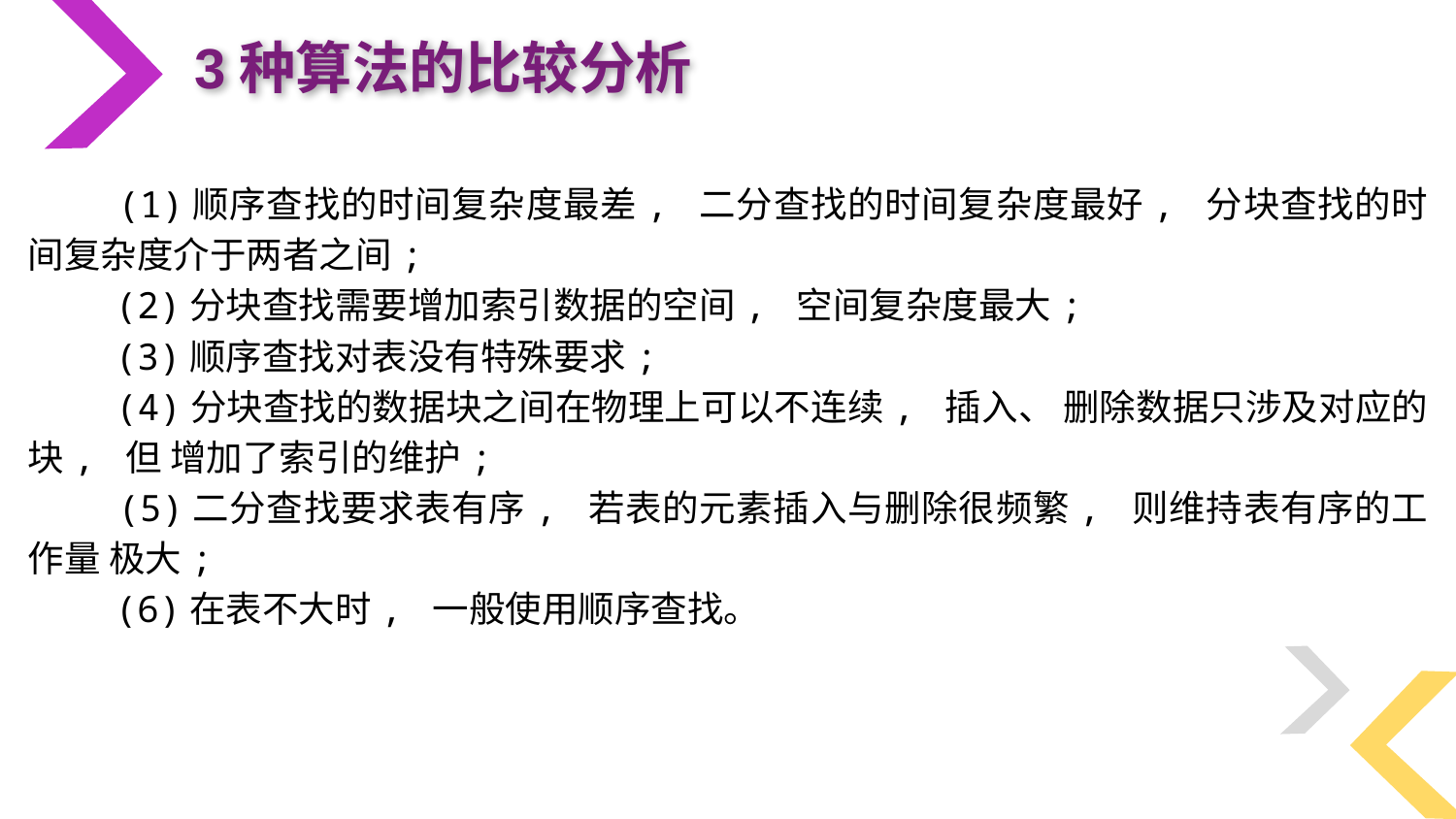

3种算法的比较分析
    (1)顺序查找的时间复杂度最差, 二分查找的时间复杂度最好, 分块查找的时间复杂度介于两者之间;
    (2)分块查找需要增加索引数据的空间, 空间复杂度最大;
    (3)顺序查找对表没有特殊要求;
    (4)分块查找的数据块之间在物理上可以不连续, 插入、 删除数据只涉及对应的块, 但 增加了索引的维护;
    (5)二分查找要求表有序, 若表的元素插入与删除很频繁, 则维持表有序的工作量 极大;
    (6)在表不大时, 一般使用顺序查找。